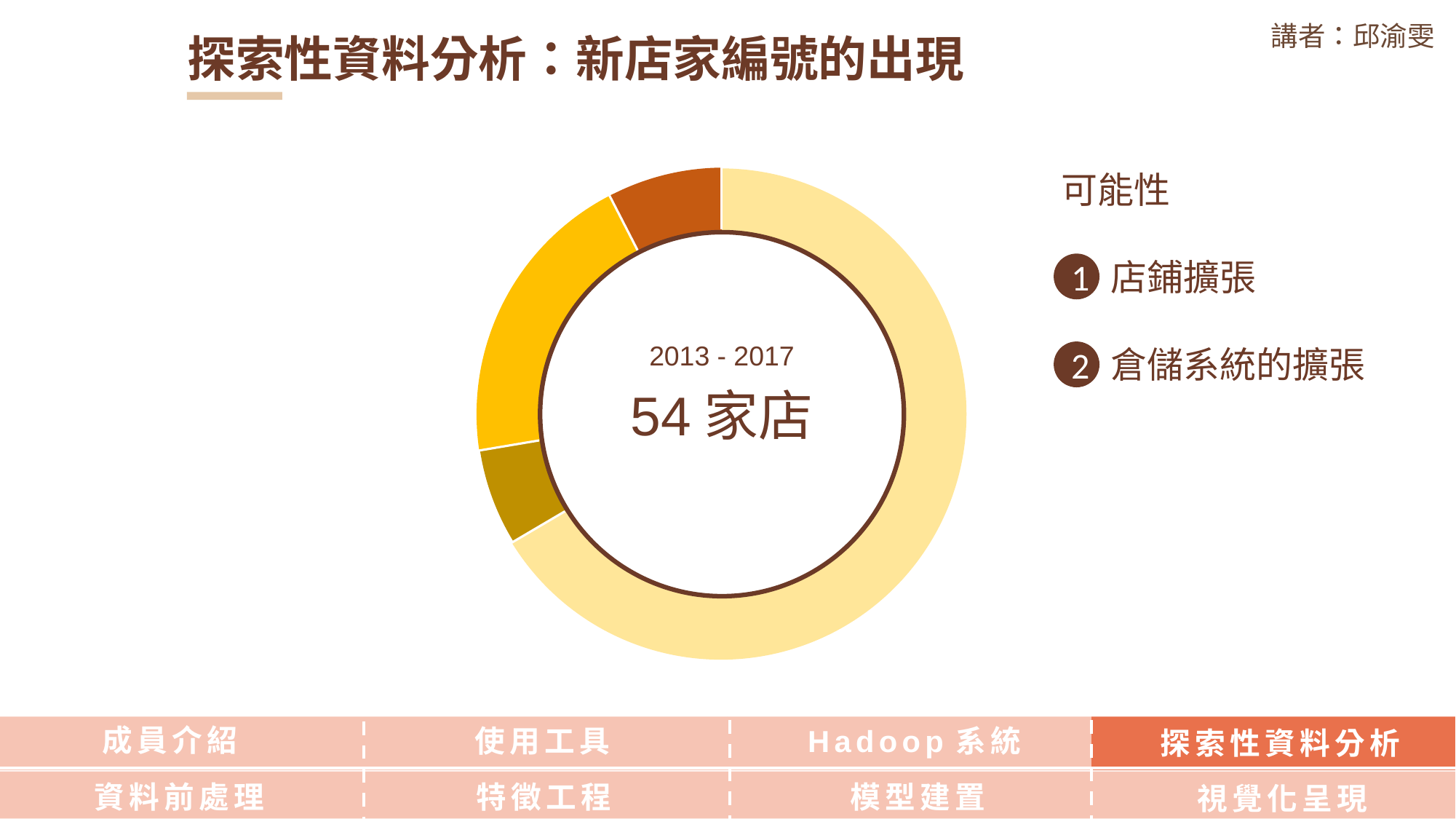

講者：邱渝雯
探索性資料分析：新店家編號的出現

可能性

     店鋪擴張

     倉儲系統的擴張

54家店
1
2013 - 2017
2
成員介紹
使用工具
Hadoop系統
探索性資料分析
資料前處理
特徵工程
模型建置
視覺化呈現